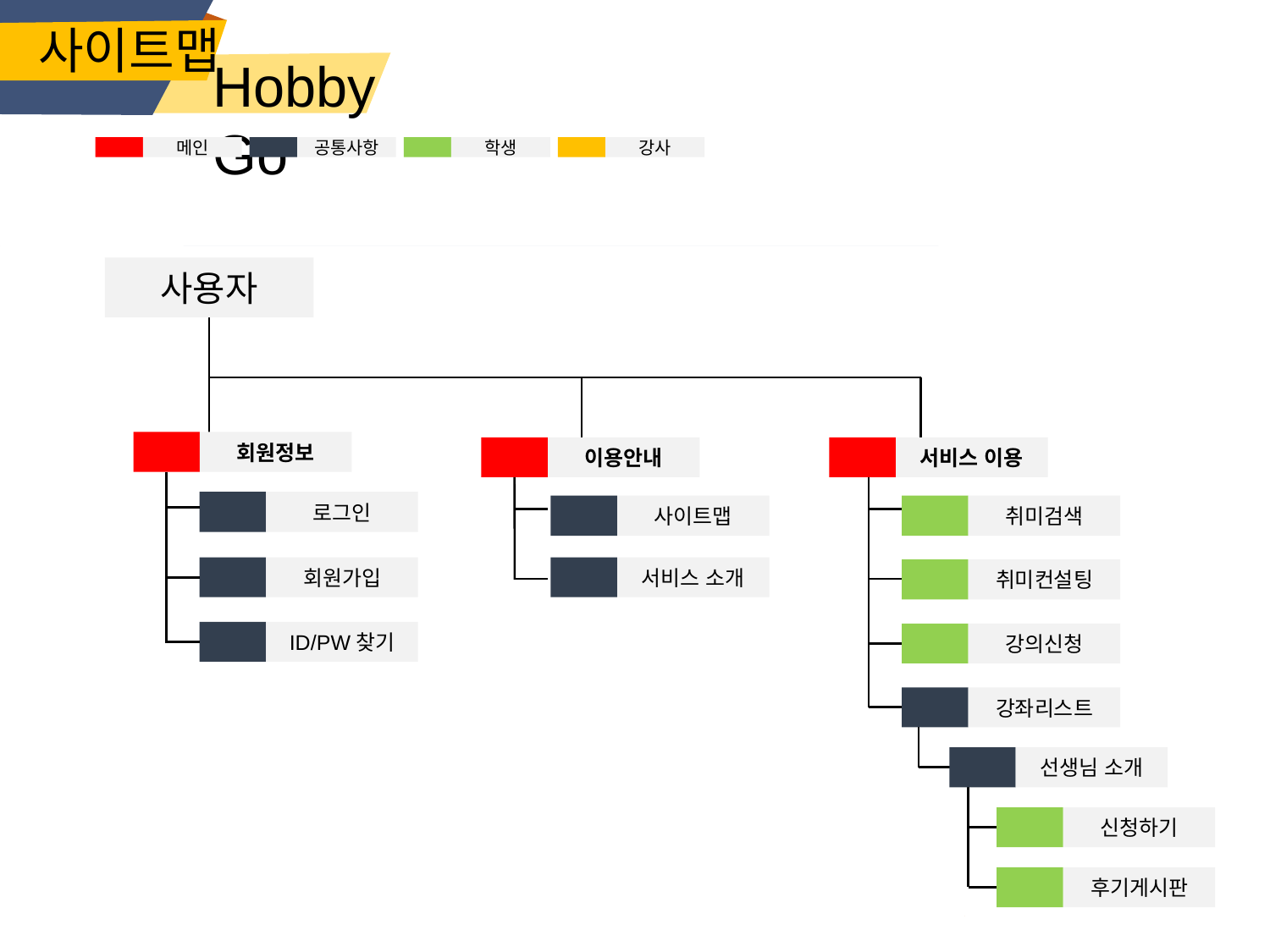

# 사이트맵
Hobby Go

메인

공통사항

학생

강사
사용자

회원정보

이용안내

서비스 이용

로그인

사이트맵

취미검색

회원가입

서비스 소개

취미컨설팅

ID/PW찾기

강의신청

강좌리스트

선생님 소개

신청하기

후기게시판